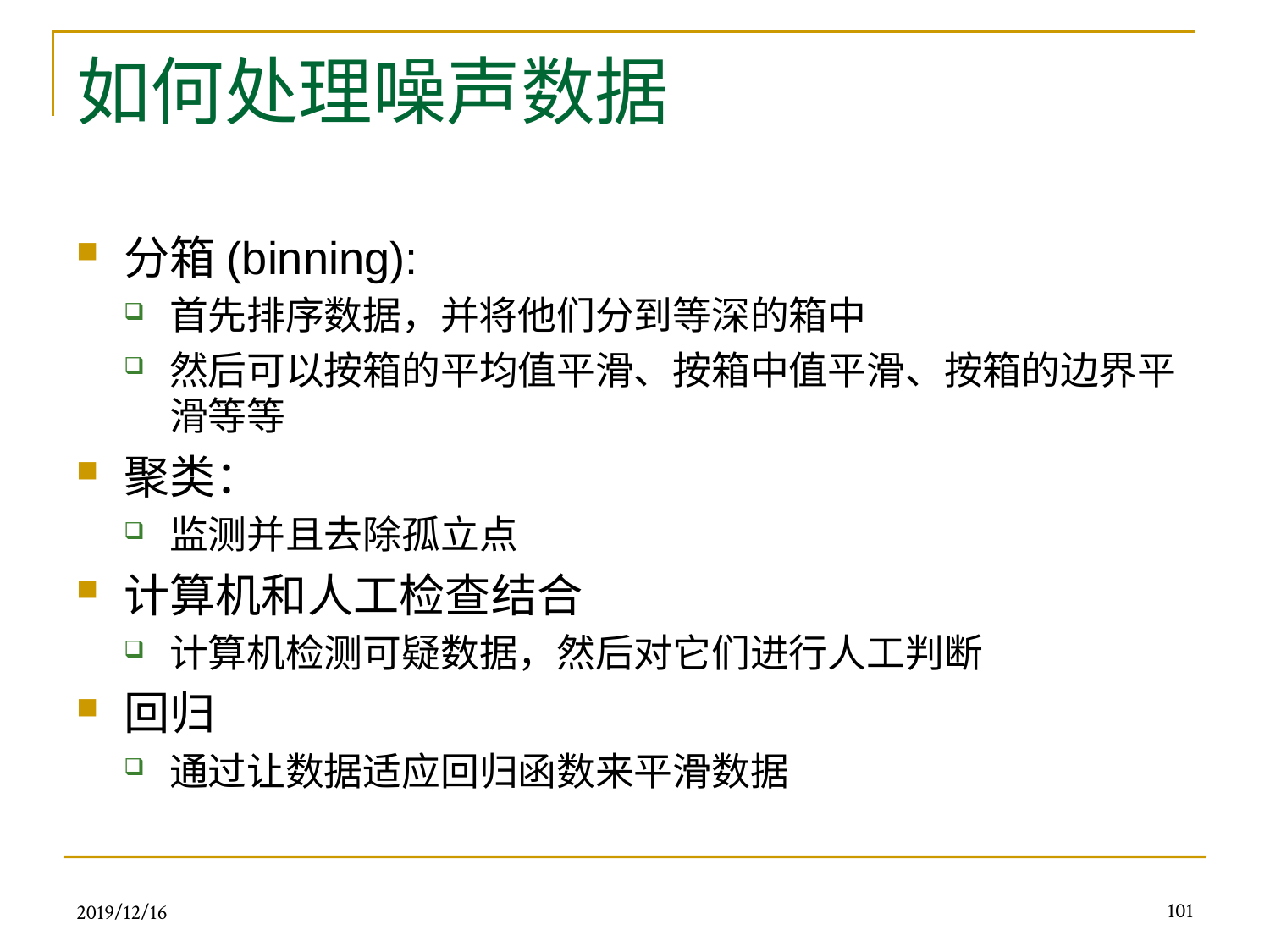

# 如何处理噪声数据
分箱(binning):
首先排序数据，并将他们分到等深的箱中
然后可以按箱的平均值平滑、按箱中值平滑、按箱的边界平滑等等
聚类：
监测并且去除孤立点
计算机和人工检查结合
计算机检测可疑数据，然后对它们进行人工判断
回归
通过让数据适应回归函数来平滑数据
2019/12/16
101